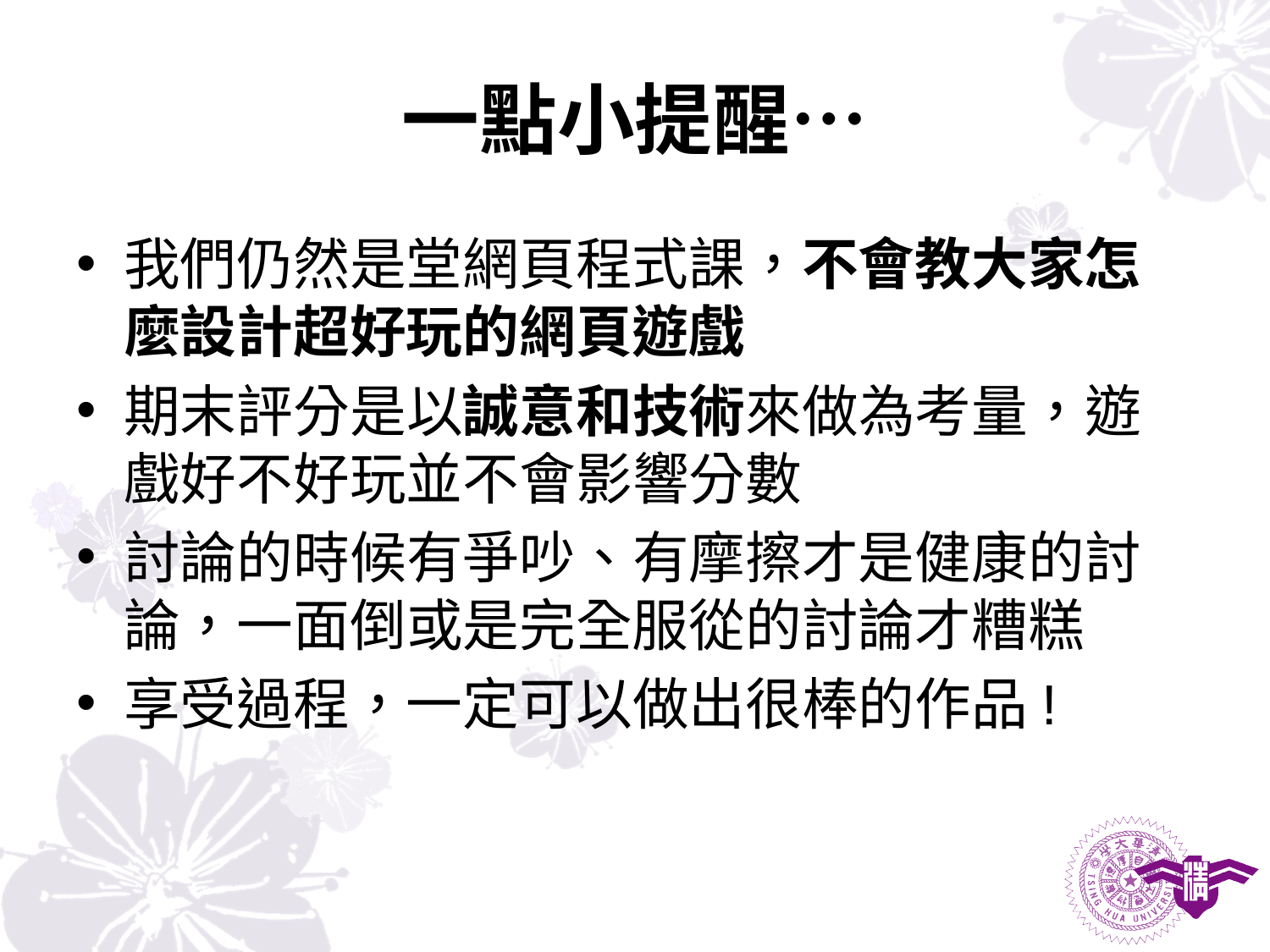

# 一點小提醒…
我們仍然是堂網頁程式課，不會教大家怎麼設計超好玩的網頁遊戲
期末評分是以誠意和技術來做為考量，遊戲好不好玩並不會影響分數
討論的時候有爭吵、有摩擦才是健康的討論，一面倒或是完全服從的討論才糟糕
享受過程，一定可以做出很棒的作品!